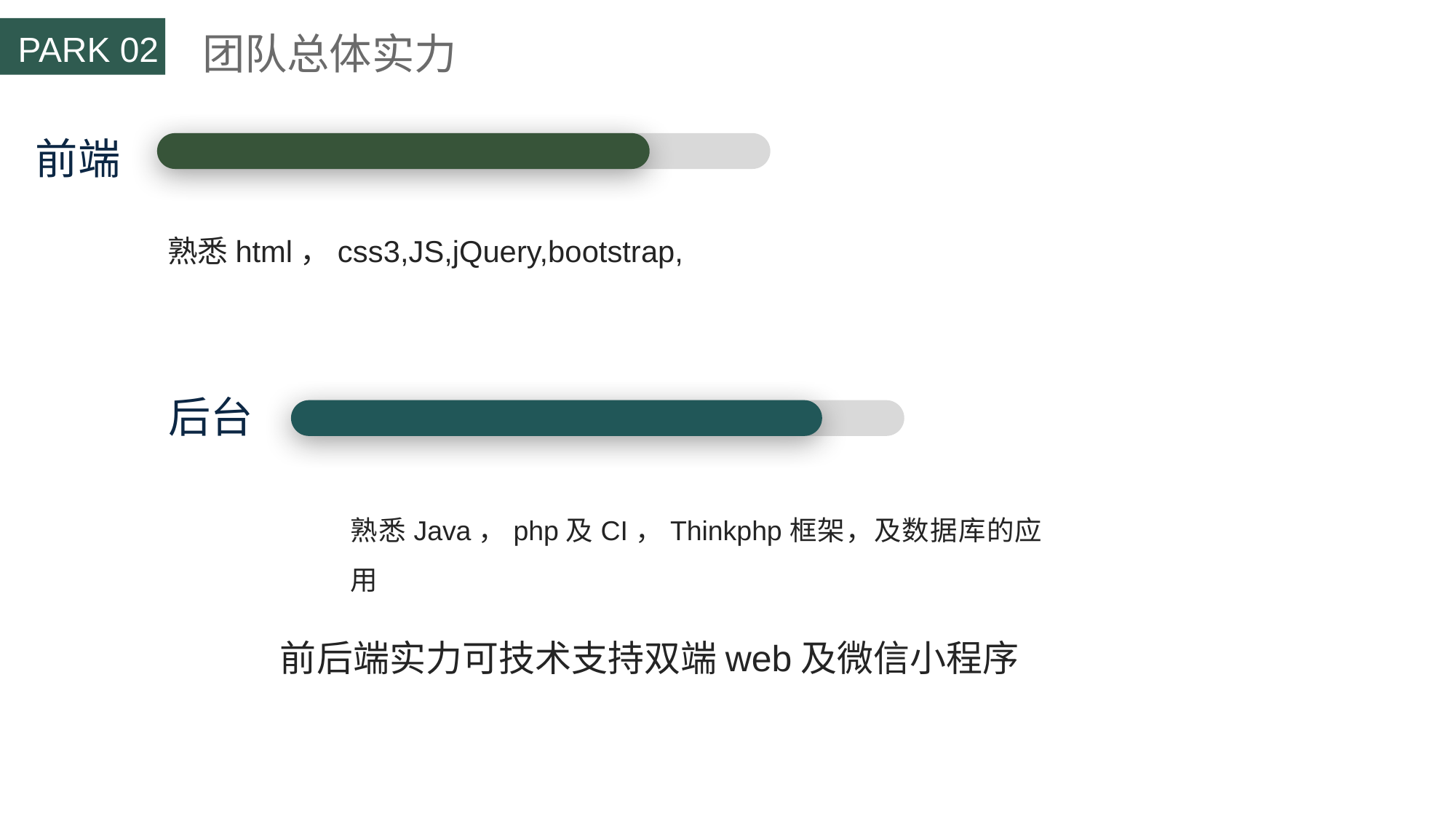

团队总体实力

前端

熟悉html，css3,JS,jQuery,bootstrap,

后台

熟悉Java，php及CI，Thinkphp框架，及数据库的应用
前后端实力可技术支持双端web及微信小程序